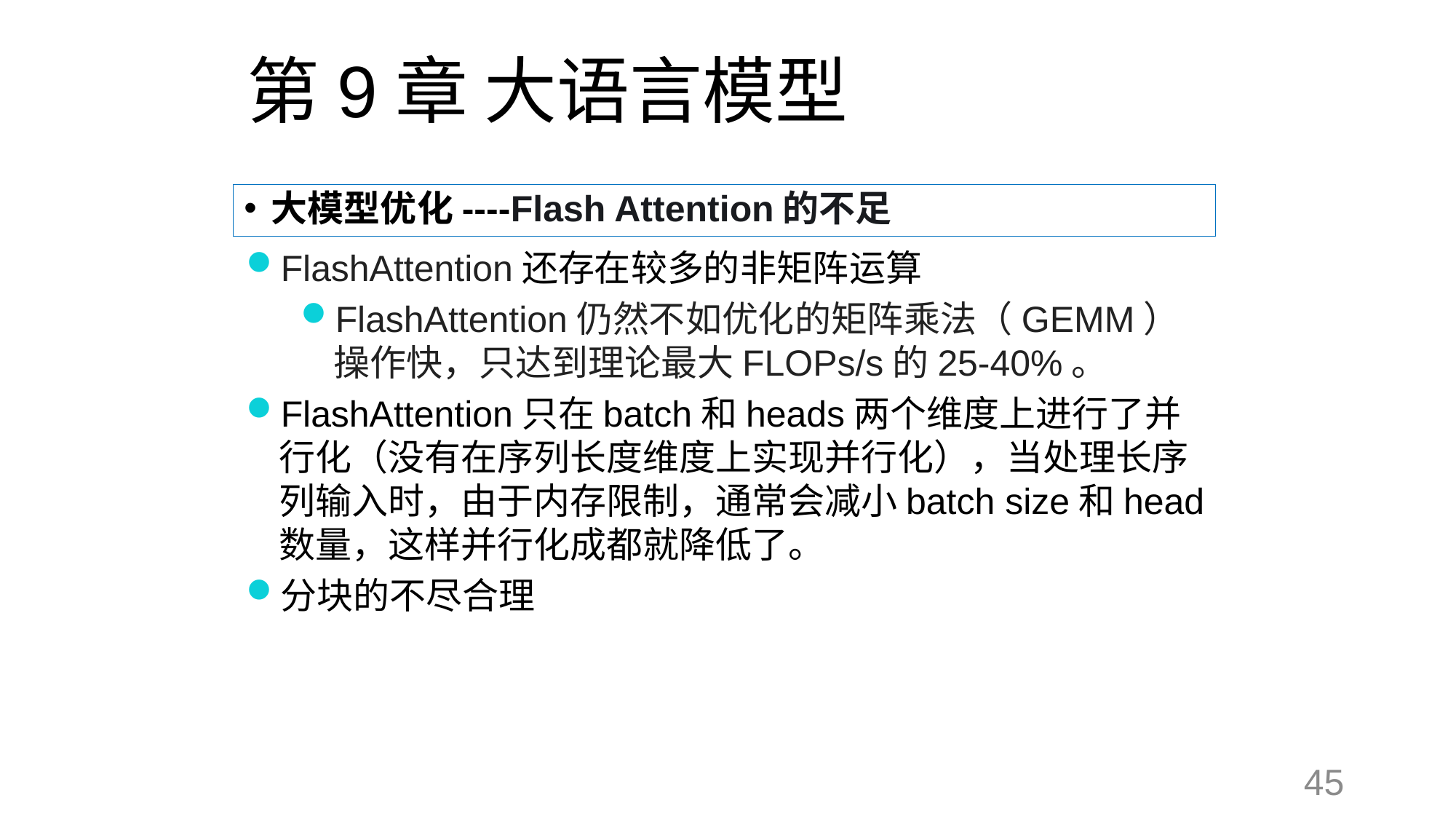

# 第9章 大语言模型
大模型优化----Flash Attention的不足

FlashAttention还存在较多的非矩阵运算
FlashAttention仍然不如优化的矩阵乘法（GEMM）操作快，只达到理论最大FLOPs/s的25-40%。
FlashAttention只在batch和heads两个维度上进行了并行化（没有在序列长度维度上实现并行化），当处理长序列输入时，由于内存限制，通常会减小batch size和head数量，这样并行化成都就降低了。
分块的不尽合理

45